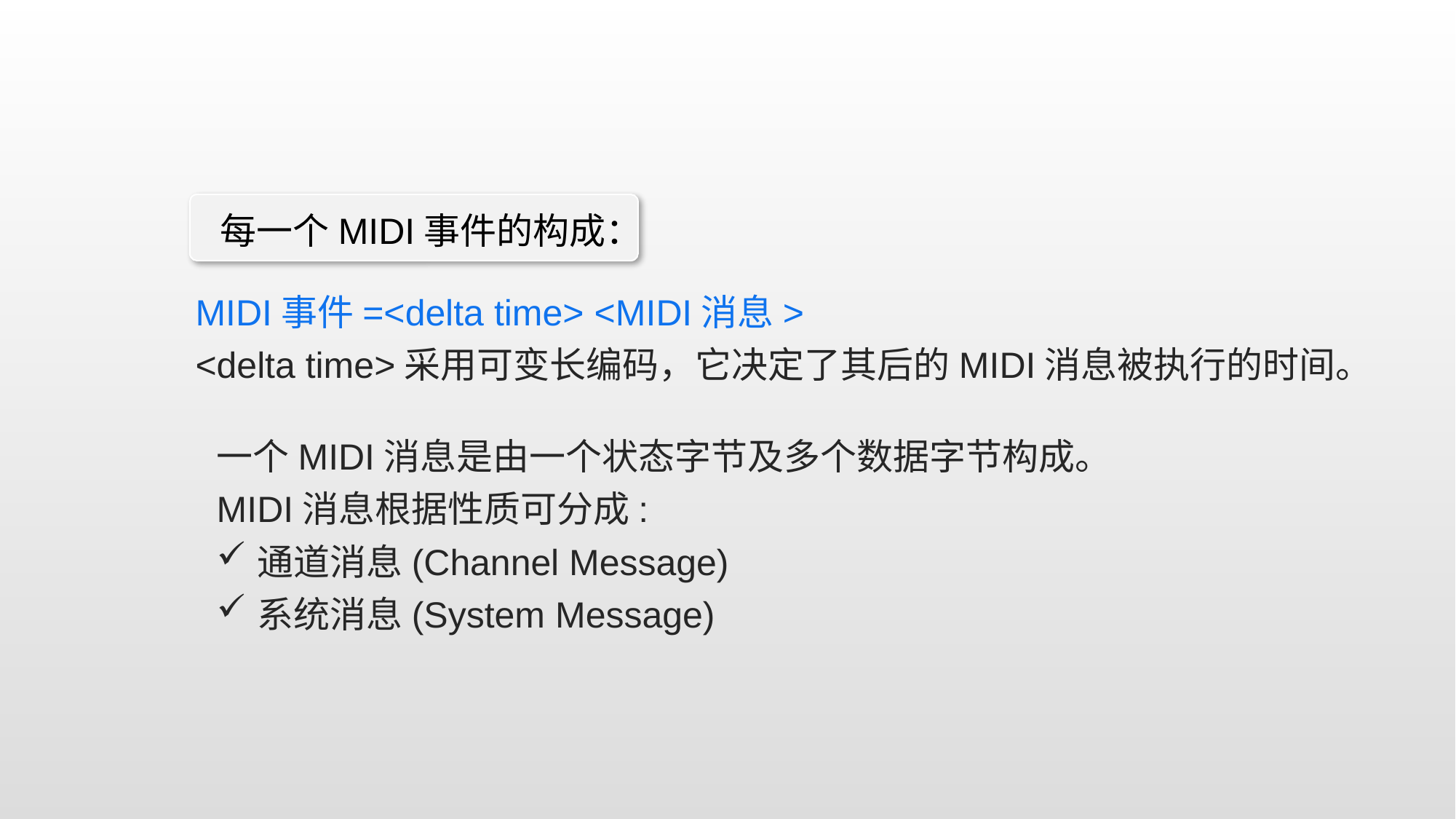

每一个MIDI事件的构成：
MIDI事件=<delta time> <MIDI消息>
<delta time>采用可变长编码，它决定了其后的MIDI消息被执行的时间。
一个MIDI消息是由一个状态字节及多个数据字节构成。
MIDI消息根据性质可分成:
通道消息(Channel Message)
系统消息(System Message)